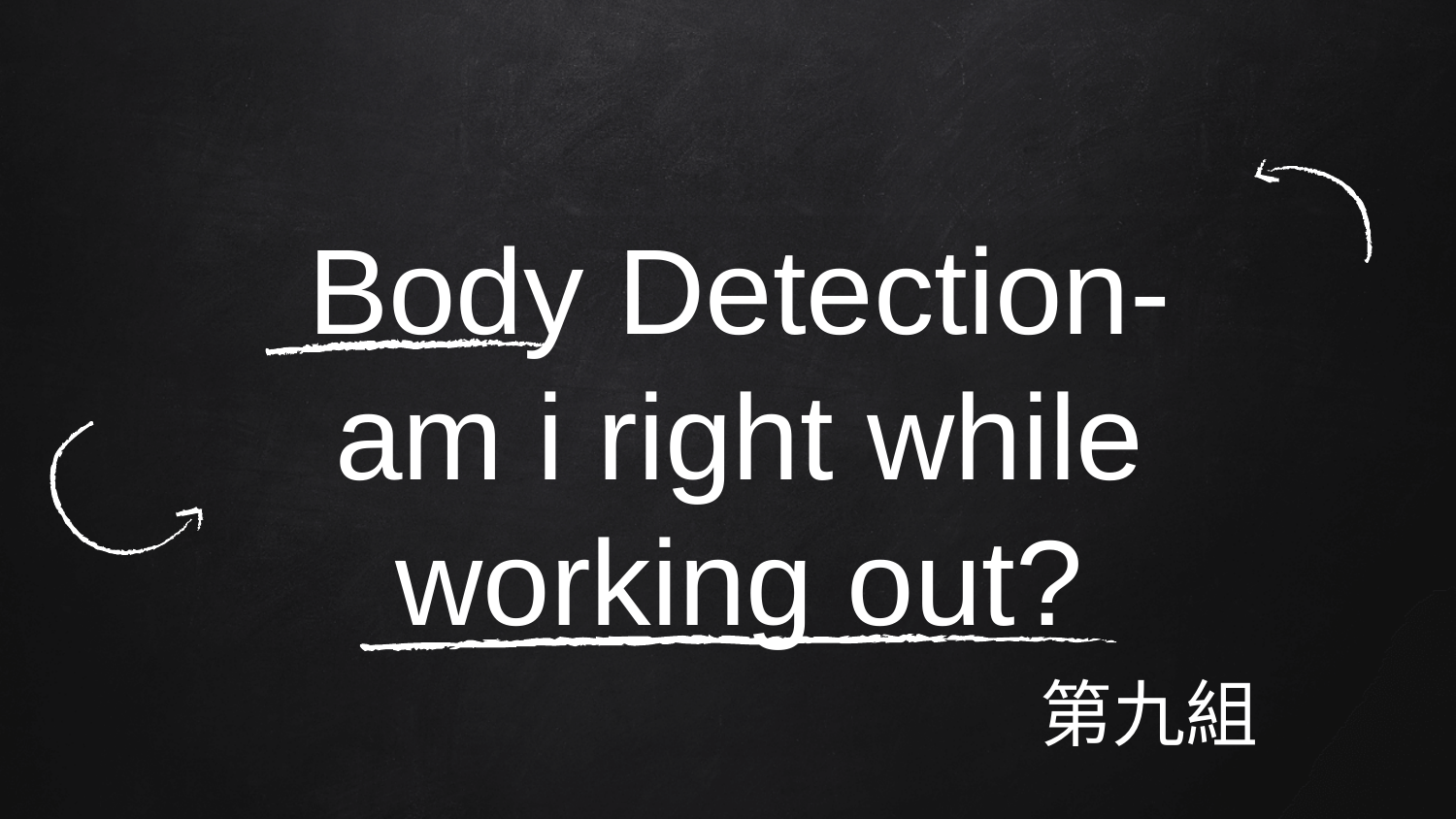

# Body Detection-
am i right while working out?

第九組